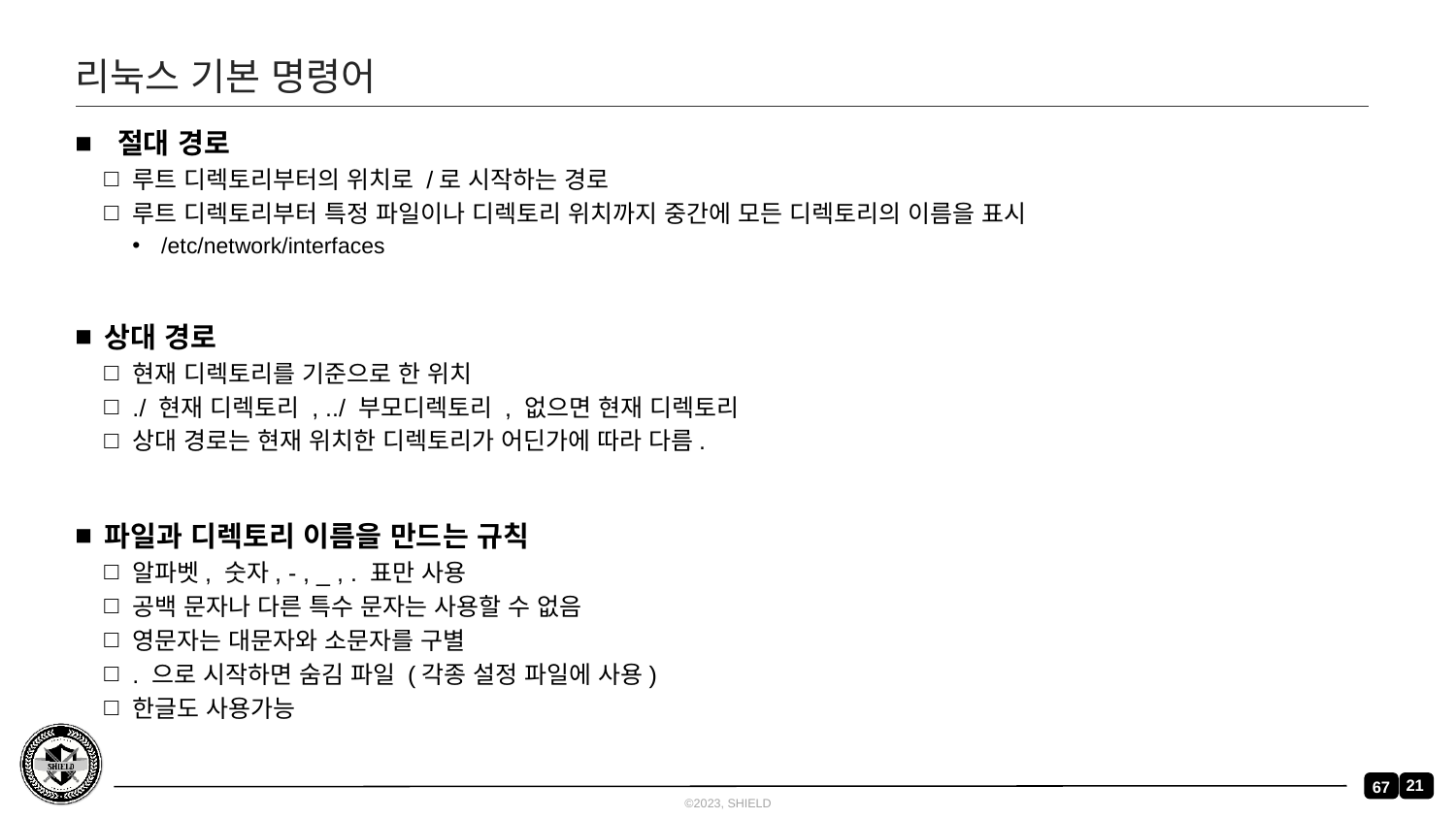

# 리눅스 기본 명령어
 절대 경로
루트 디렉토리부터의 위치로 /로 시작하는 경로
루트 디렉토리부터 특정 파일이나 디렉토리 위치까지 중간에 모든 디렉토리의 이름을 표시
/etc/network/interfaces

상대 경로
현재 디렉토리를 기준으로 한 위치
./ 현재 디렉토리 , ../ 부모디렉토리 , 없으면 현재 디렉토리
상대 경로는 현재 위치한 디렉토리가 어딘가에 따라 다름.

파일과 디렉토리 이름을 만드는 규칙
알파벳, 숫자, - , _ , . 표만 사용
공백 문자나 다른 특수 문자는 사용할 수 없음
영문자는 대문자와 소문자를 구별
. 으로 시작하면 숨김 파일 (각종 설정 파일에 사용)
한글도 사용가능